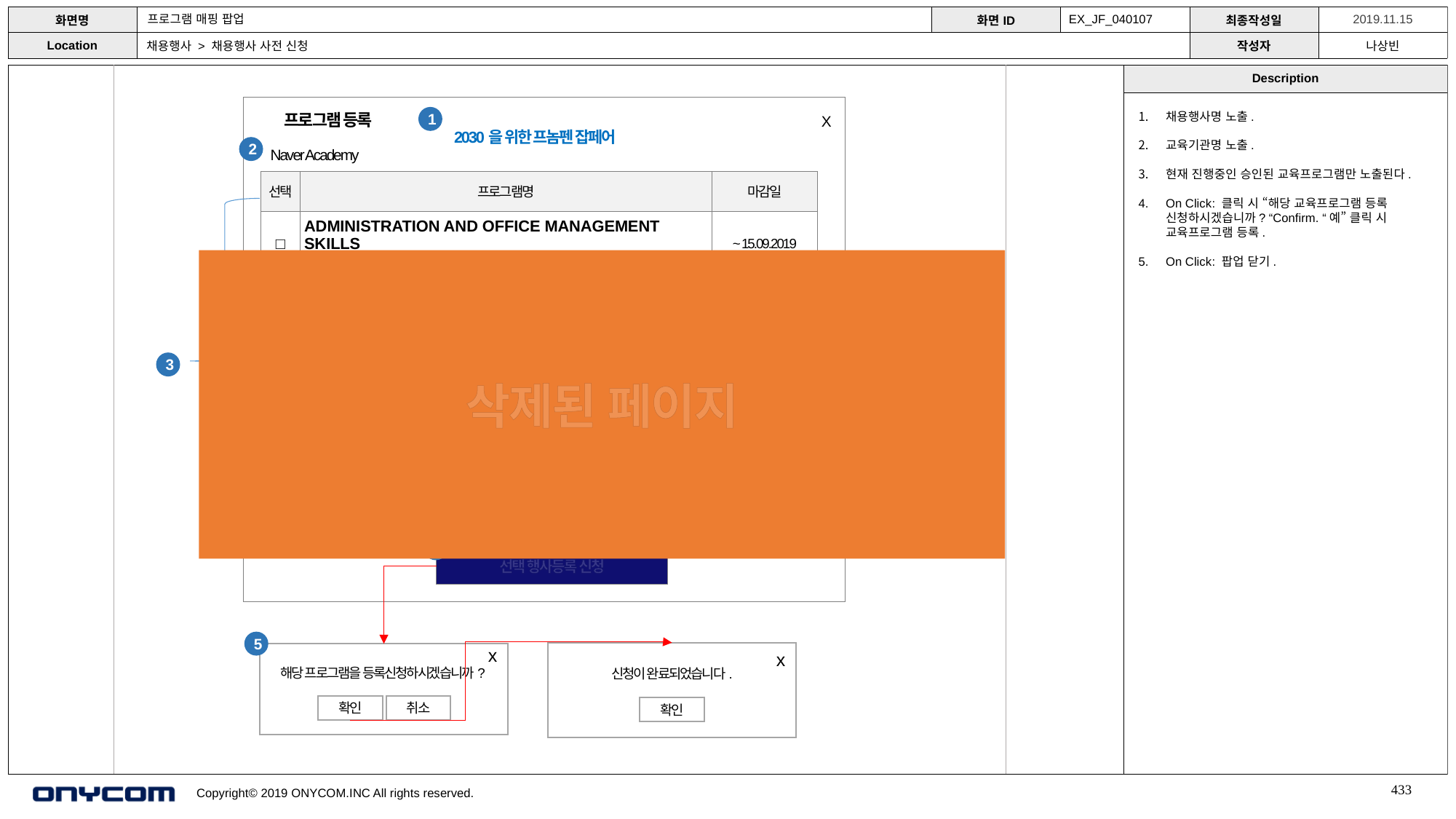

프로그램 매핑 팝업
EX_JF_040107
채용행사 > 채용행사 사전 신청
프로그램 등록

X
채용행사명 노출.

교육기관명 노출.

현재 진행중인 승인된 교육프로그램만 노출된다.

On Click: 클릭 시 “해당 교육프로그램 등록 신청하시겠습니까? “Confirm. “예” 클릭 시 교육프로그램 등록.

On Click: 팝업 닫기.
1
2030을 위한 프놈펜 잡페어
Naver Academy
2
| 선택 | 프로그램명 | 마감일 |
| --- | --- | --- |
| □ | ADMINISTRATION AND OFFICE MANAGEMENT SKILLS Short-term Vocational / Certificate | ~ 15.09.2019 |
| □ | ADMINISTRATION AND OFFICE MANAGEMENT SKILLS Short-term Vocational / Certificate | ~ 15.09.2019 |
| □ | ADMINISTRATION AND OFFICE MANAGEMENT SKILLS Short-term Vocational / Certificate | ~ 15.09.2019 |
| □ | ADMINISTRATION AND OFFICE MANAGEMENT SKILLS Short-term Vocational / Certificate | ~ 15.09.2019 |
| □ | ADMINISTRATION AND OFFICE MANAGEMENT SKILLS Short-term Vocational / Certificate | ~ 15.09.2019 |

구직자 정보
삭제된 페이지
3
4
선택 행사등록 신청
5
x
해당 프로그램을 등록신청하시겠습니까?

확인
취소
신청이 완료되었습니다.

x
확인
433